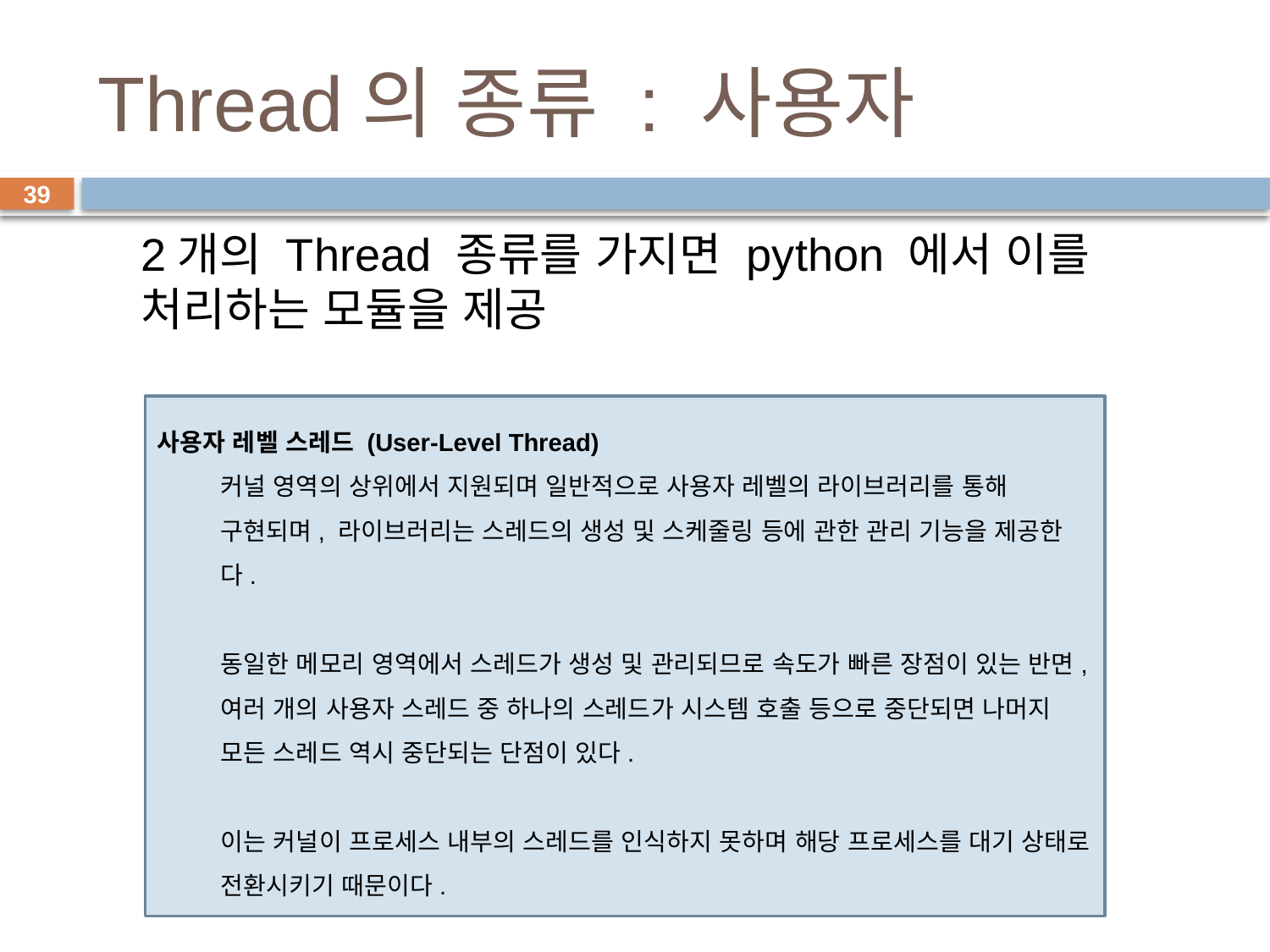

# Thread의 종류 : 사용자
39
2개의 Thread 종류를 가지면 python 에서 이를 처리하는 모듈을 제공

사용자 레벨 스레드 (User-Level Thread)
커널 영역의 상위에서 지원되며 일반적으로 사용자 레벨의 라이브러리를 통해 구현되며, 라이브러리는 스레드의 생성 및 스케줄링 등에 관한 관리 기능을 제공한다.

동일한 메모리 영역에서 스레드가 생성 및 관리되므로 속도가 빠른 장점이 있는 반면, 여러 개의 사용자 스레드 중 하나의 스레드가 시스템 호출 등으로 중단되면 나머지 모든 스레드 역시 중단되는 단점이 있다.

이는 커널이 프로세스 내부의 스레드를 인식하지 못하며 해당 프로세스를 대기 상태로 전환시키기 때문이다.